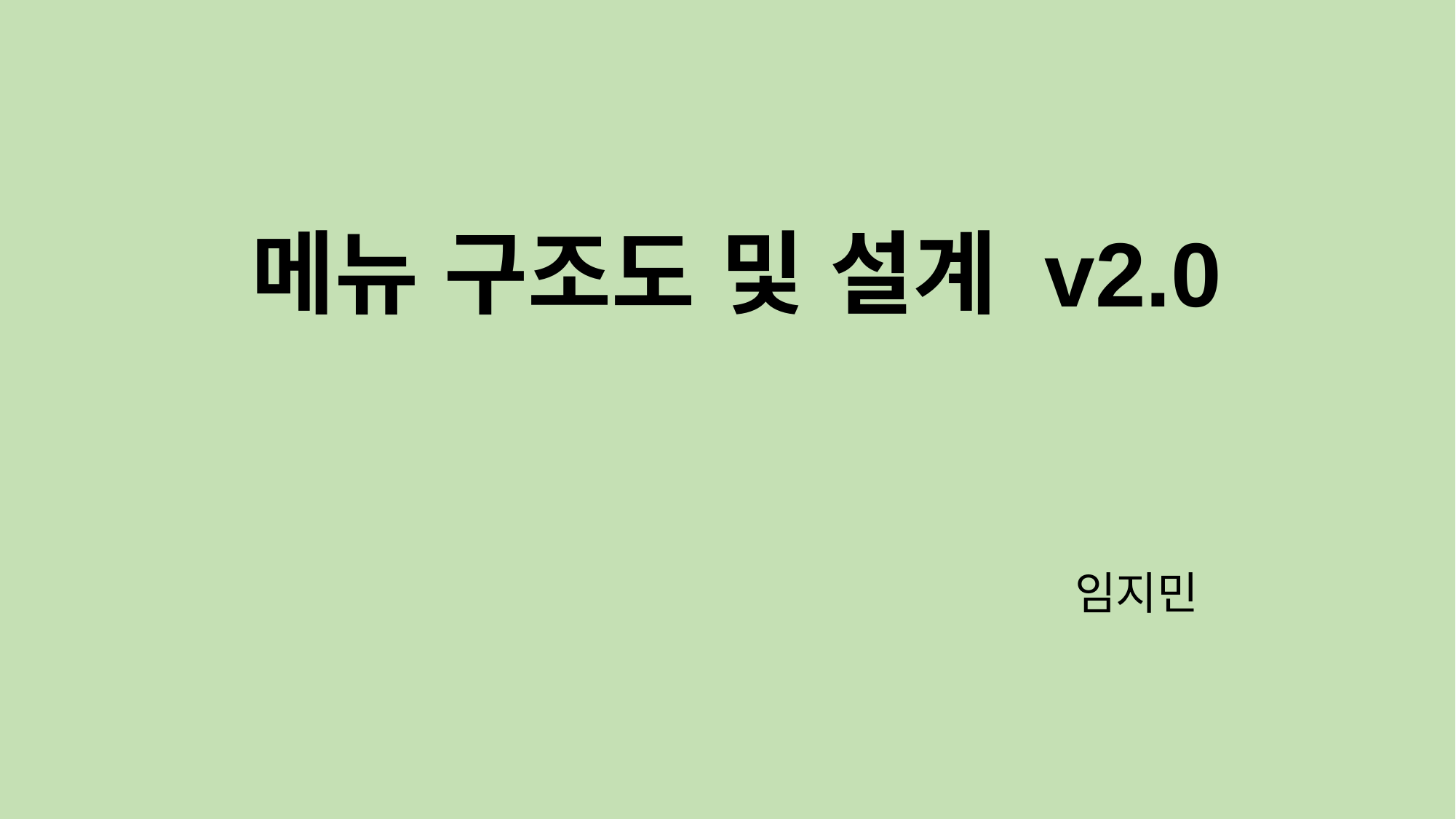

# 메뉴 구조도 및 설계 v2.0

			임지민